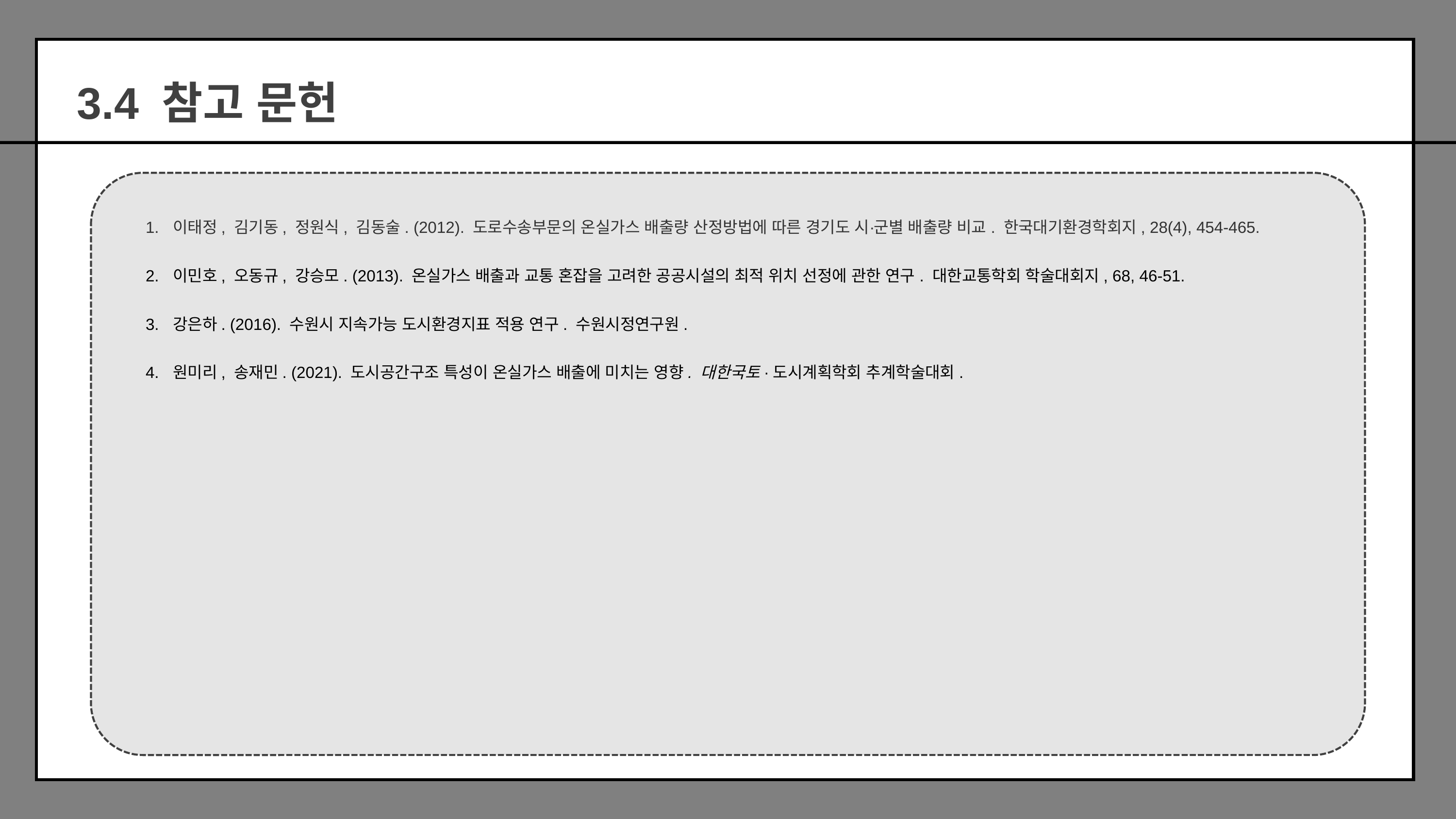

3.4 참고 문헌

이태정, 김기동, 정원식, 김동술. (2012). 도로수송부문의 온실가스 배출량 산정방법에 따른 경기도 시∙군별 배출량 비교. 한국대기환경학회지, 28(4), 454-465.
이민호, 오동규, 강승모. (2013). 온실가스 배출과 교통 혼잡을 고려한 공공시설의 최적 위치 선정에 관한 연구. 대한교통학회 학술대회지, 68, 46-51.
강은하. (2016). 수원시 지속가능 도시환경지표 적용 연구. 수원시정연구원.
원미리, 송재민. (2021). 도시공간구조 특성이 온실가스 배출에 미치는 영향. 대한국토·도시계획학회 추계학술대회.